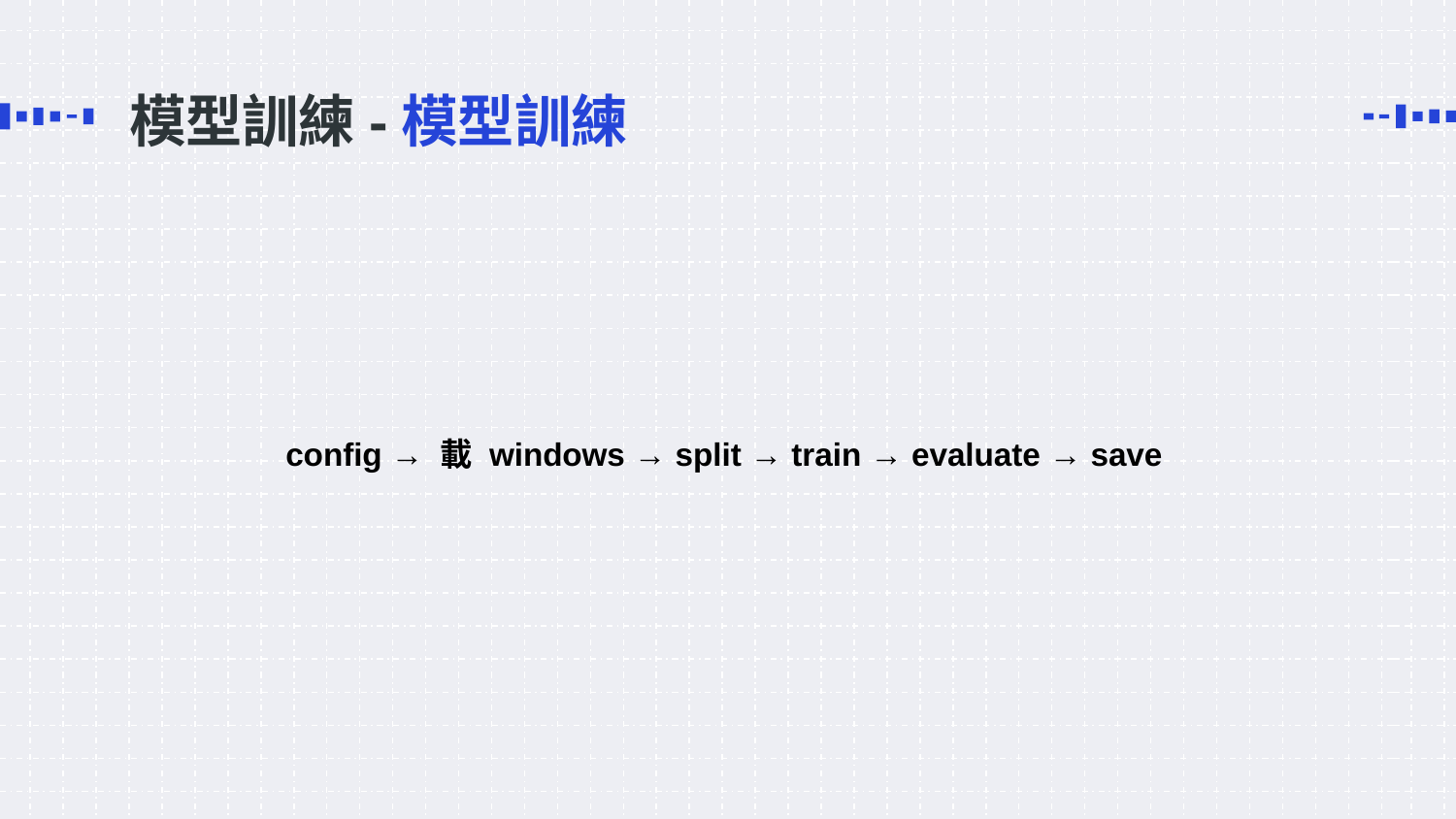

# 模型訓練-模型訓練
config → 載 windows → split → train → evaluate → save